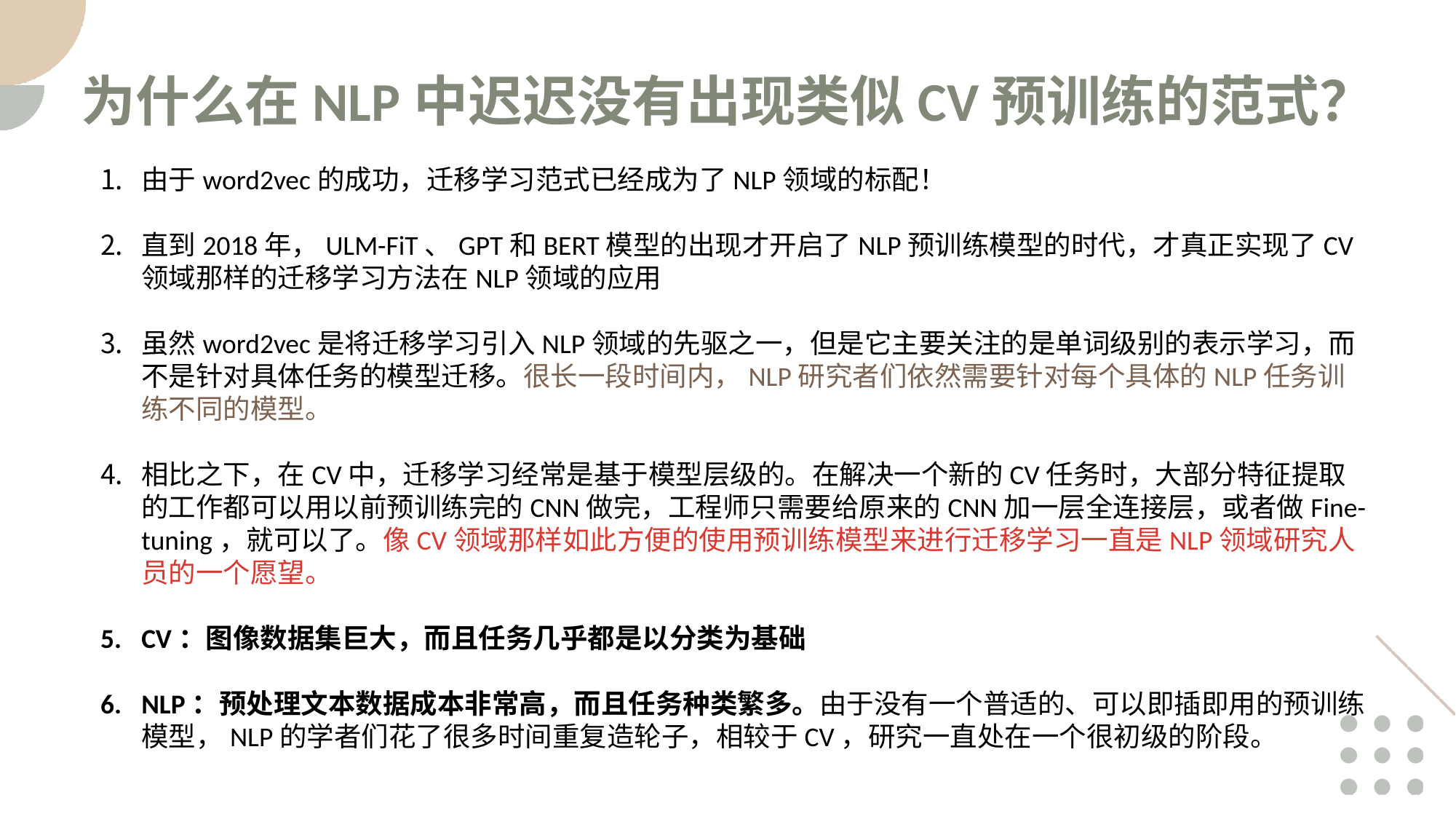

为什么在NLP中迟迟没有出现类似CV预训练的范式？
由于word2vec的成功，迁移学习范式已经成为了NLP领域的标配！

直到2018年，ULM-FiT、GPT和BERT模型的出现才开启了NLP预训练模型的时代，才真正实现了CV领域那样的迁移学习方法在NLP领域的应用

虽然word2vec是将迁移学习引入NLP领域的先驱之一，但是它主要关注的是单词级别的表示学习，而不是针对具体任务的模型迁移。很长一段时间内，NLP研究者们依然需要针对每个具体的NLP任务训练不同的模型。

相比之下，在CV中，迁移学习经常是基于模型层级的。在解决一个新的CV任务时，大部分特征提取的工作都可以用以前预训练完的CNN做完，工程师只需要给原来的CNN加一层全连接层，或者做Fine-tuning，就可以了。像CV领域那样如此方便的使用预训练模型来进行迁移学习一直是NLP领域研究人员的一个愿望。

CV：图像数据集巨大，而且任务几乎都是以分类为基础

NLP：预处理文本数据成本非常高，而且任务种类繁多。由于没有一个普适的、可以即插即用的预训练模型，NLP的学者们花了很多时间重复造轮子，相较于CV，研究一直处在一个很初级的阶段。